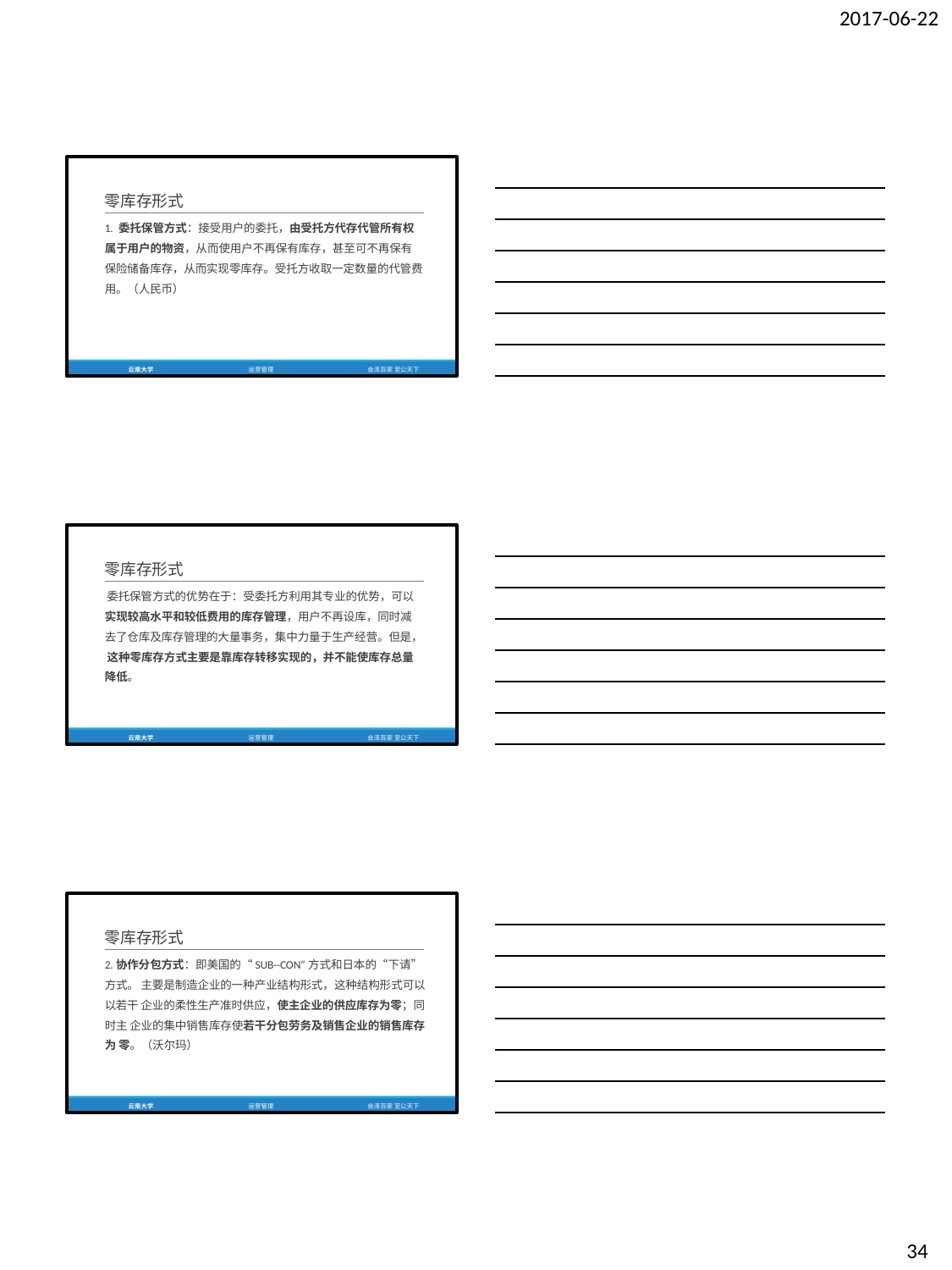

2017-06-22

零库存形式
1. 委托保管方式：接受用户的委托，由受托方代存代管所有权 属于用户的物资，从而使用户不再保有库存，甚至可不再保有 保险储备库存，从而实现零库存。受托方收取一定数量的代管费 用。（人民币）

云南大学
运营管理
会泽百家 至公天下

零库存形式
委托保管方式的优势在于：受委托方利用其专业的优势，可以 实现较高水平和较低费用的库存管理，用户不再设库，同时减 去了仓库及库存管理的大量事务，集中力量于生产经营。但是，  这种零库存方式主要是靠库存转移实现的，并不能使库存总量 降低。

云南大学
运营管理
会泽百家 至公天下

零库存形式
2.协作分包方式：即美国的“SUB--CON”方式和日本的“下请”方式。 主要是制造企业的一种产业结构形式，这种结构形式可以以若干 企业的柔性生产准时供应，使主企业的供应库存为零；同时主 企业的集中销售库存使若干分包劳务及销售企业的销售库存为 零。（沃尔玛）

云南大学
运营管理
会泽百家 至公天下

34